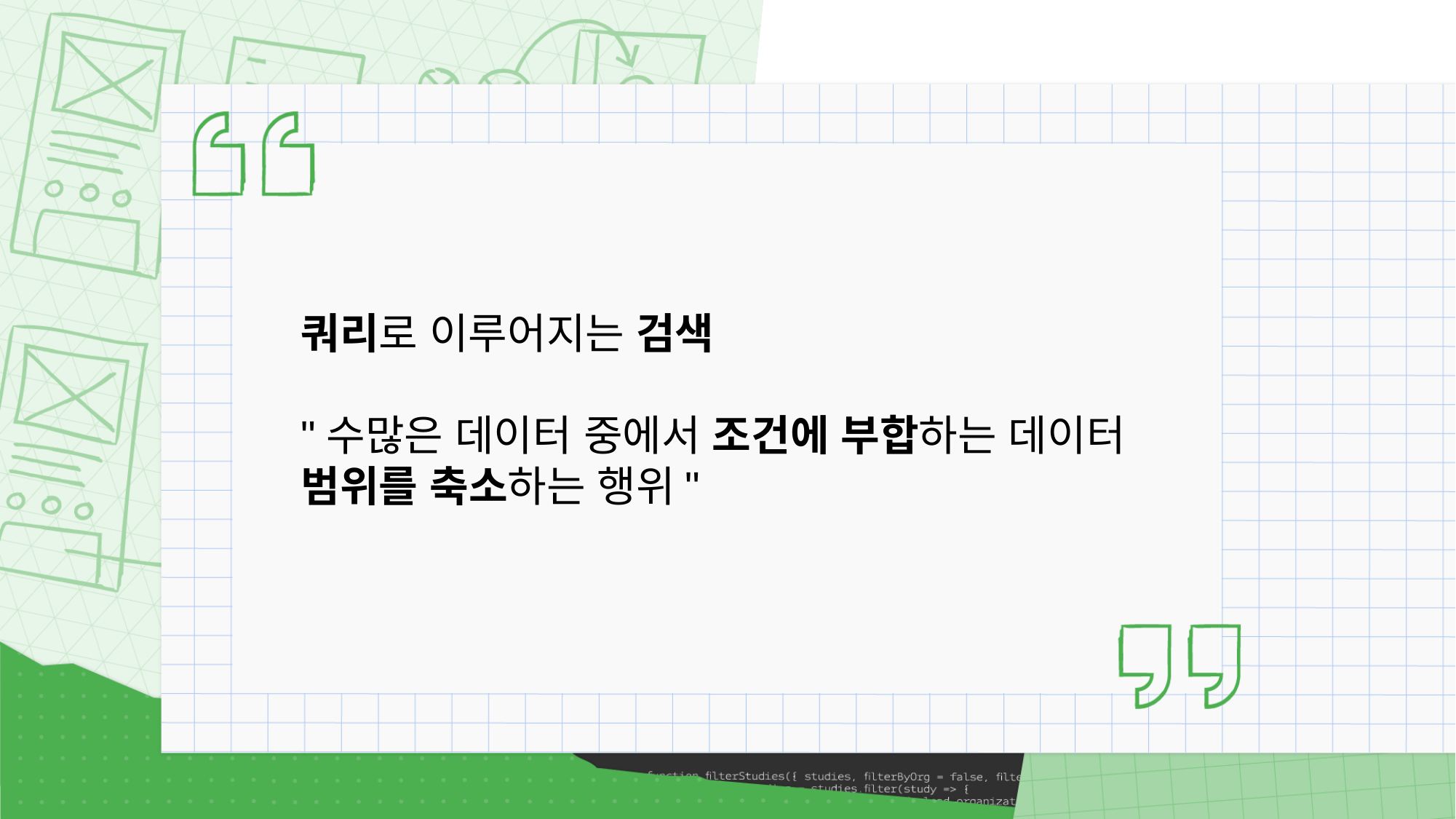

쿼리로 이루어지는 검색

"수많은 데이터 중에서 조건에 부합하는 데이터 범위를 축소하는 행위"